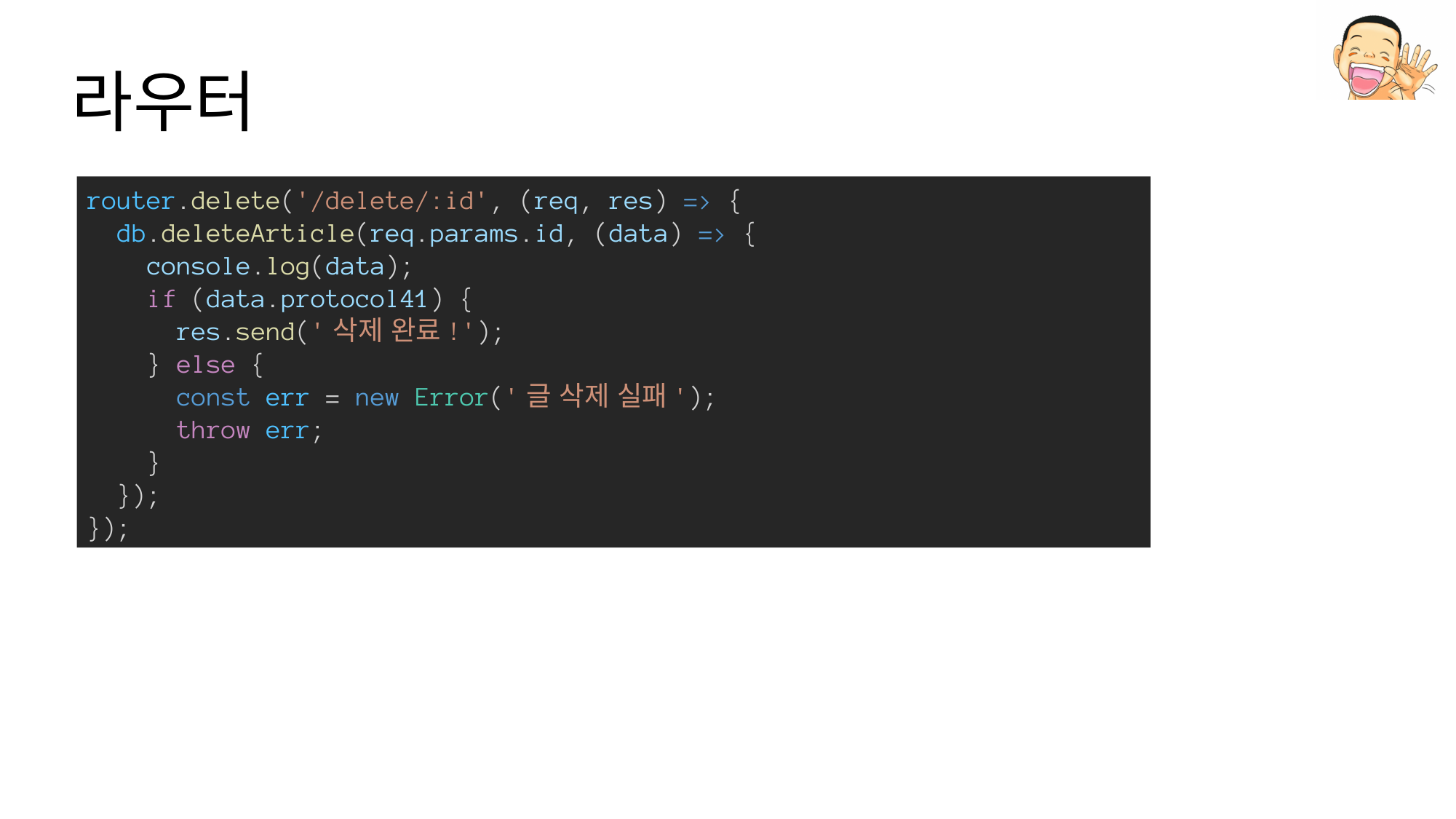

# 라우터
router.delete('/delete/:id', (req, res) => {
  db.deleteArticle(req.params.id, (data) => {
    console.log(data);
    if (data.protocol41) {
      res.send('삭제 완료!');
    } else {
      const err = new Error('글 삭제 실패');
      throw err;
    }
  });
});